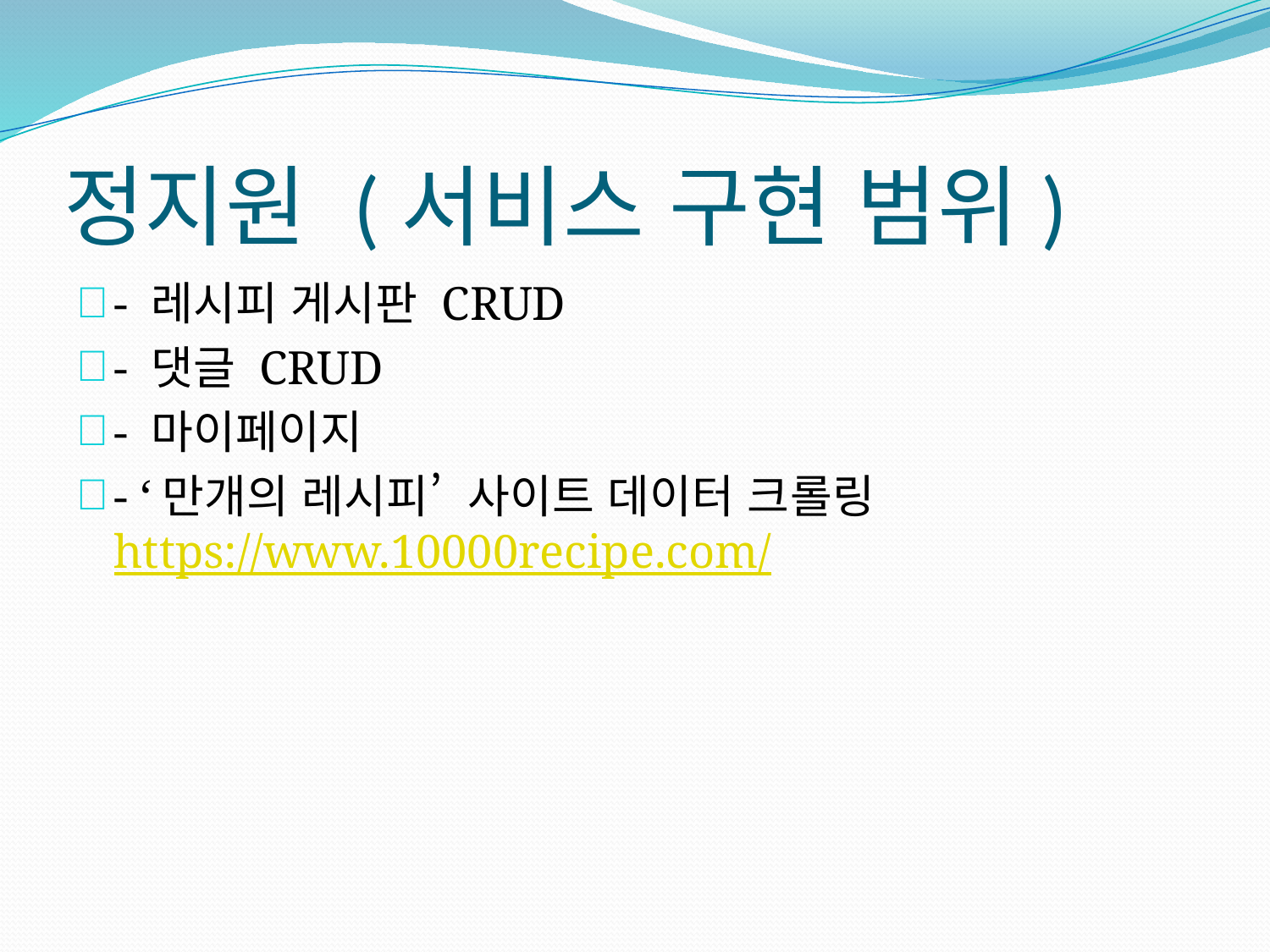

# 정지원 (서비스 구현 범위)
- 레시피 게시판 CRUD
- 댓글 CRUD
- 마이페이지
- ‘만개의 레시피’  사이트 데이터 크롤링	https://www.10000recipe.com/